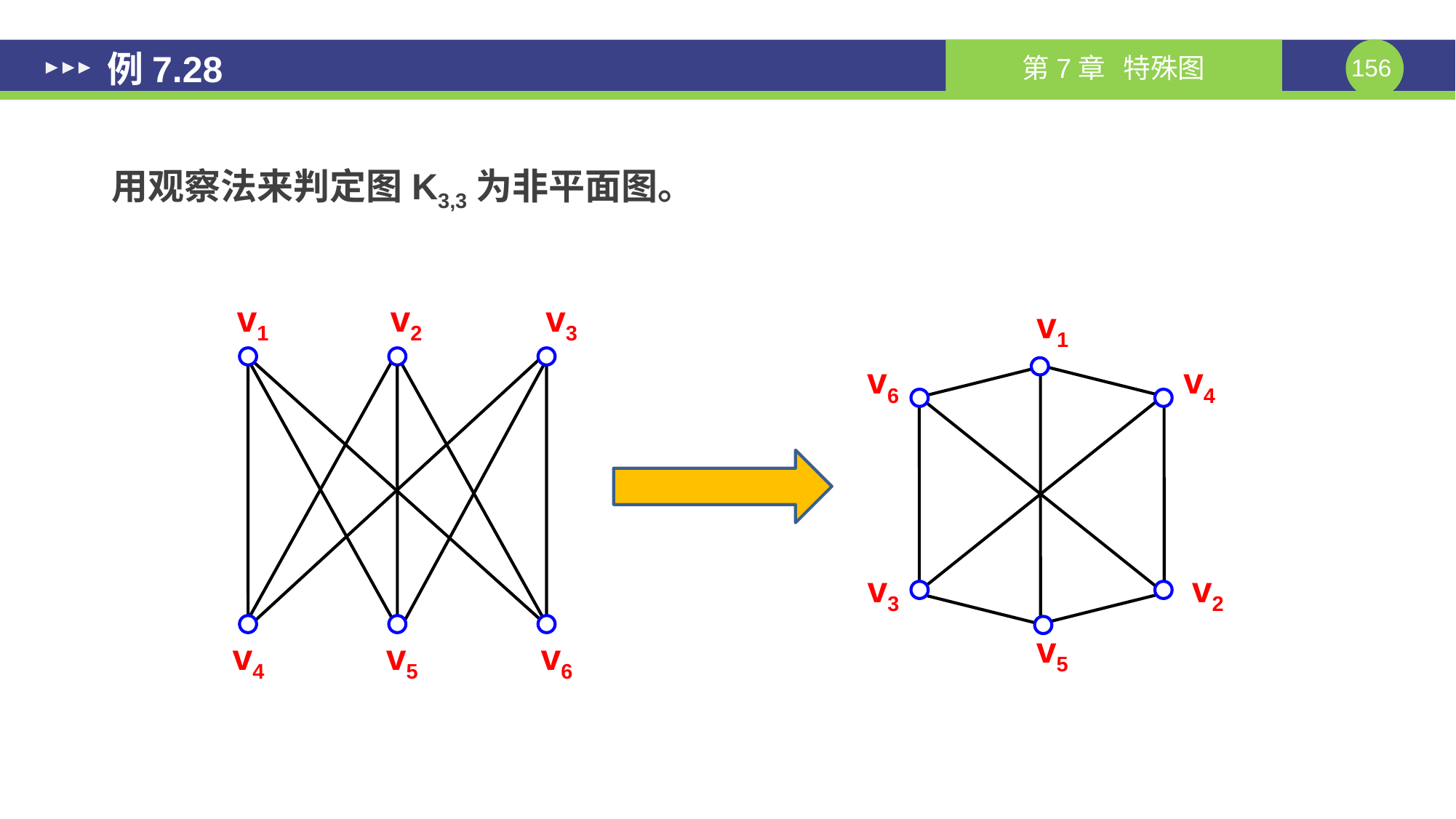

# 例7.28
用观察法来判定图K3,3为非平面图。
v1
v2
v3

v4
v5
v6
v1

v6

v4

v3
v2

v5